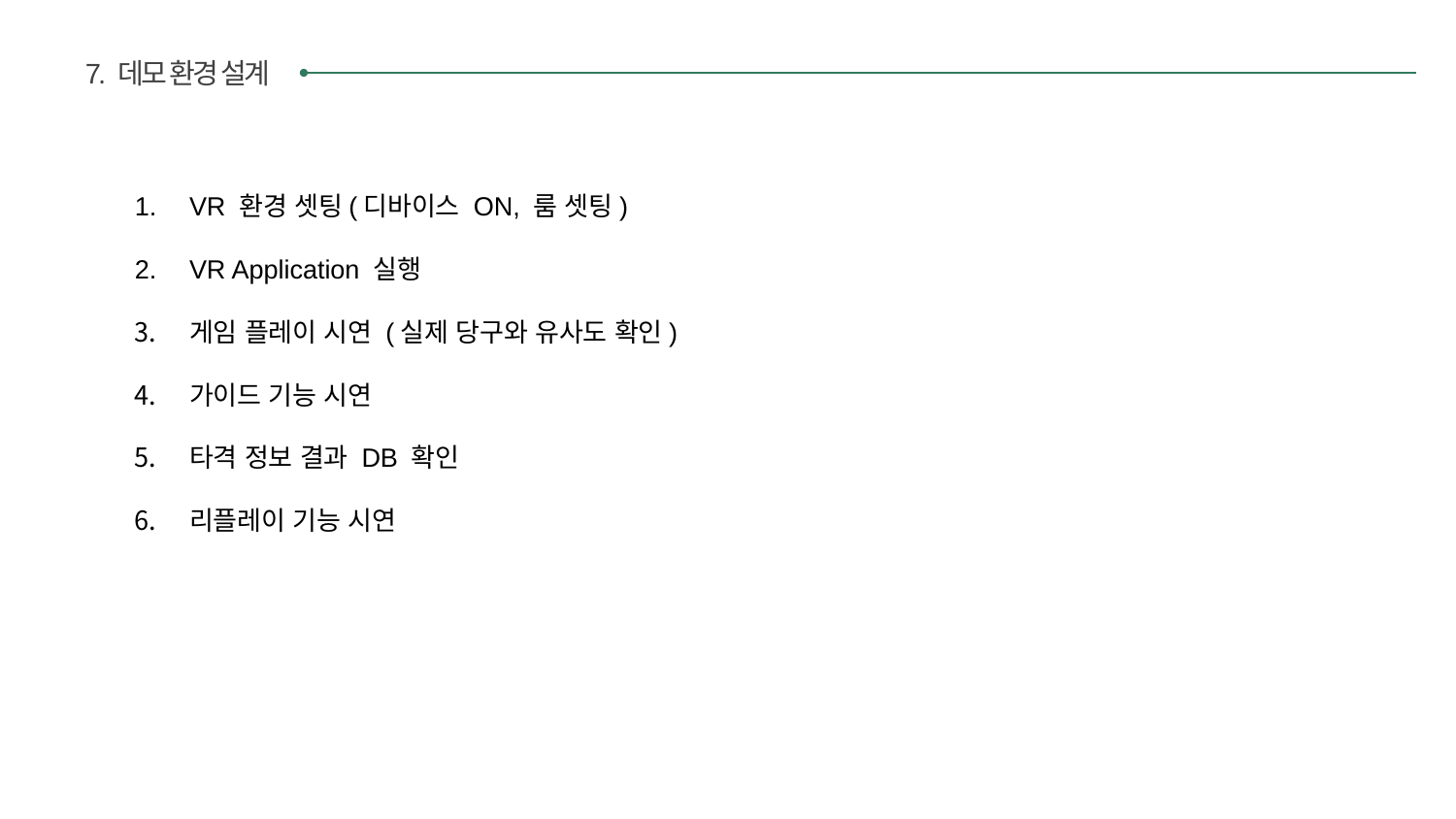

7. 데모 환경 설계
VR 환경 셋팅(디바이스 ON, 룸 셋팅)

VR Application 실행

게임 플레이 시연 (실제 당구와 유사도 확인)

가이드 기능 시연

타격 정보 결과 DB 확인

리플레이 기능 시연